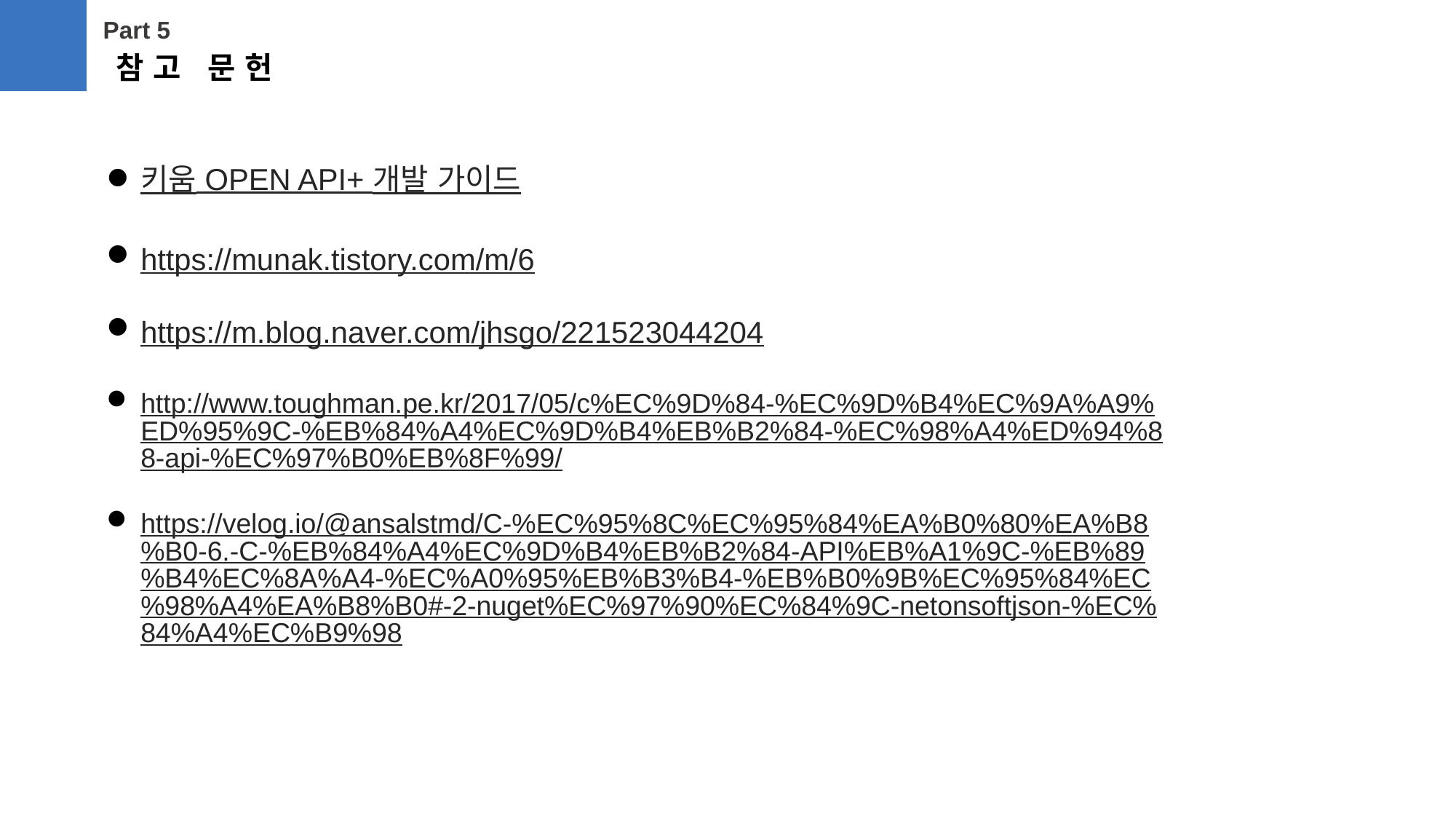

Part 5
참고 문헌
키움 OPEN API+ 개발 가이드

https://munak.tistory.com/m/6

https://m.blog.naver.com/jhsgo/221523044204

http://www.toughman.pe.kr/2017/05/c%EC%9D%84-%EC%9D%B4%EC%9A%A9%ED%95%9C-%EB%84%A4%EC%9D%B4%EB%B2%84-%EC%98%A4%ED%94%88-api-%EC%97%B0%EB%8F%99/

https://velog.io/@ansalstmd/C-%EC%95%8C%EC%95%84%EA%B0%80%EA%B8%B0-6.-C-%EB%84%A4%EC%9D%B4%EB%B2%84-API%EB%A1%9C-%EB%89%B4%EC%8A%A4-%EC%A0%95%EB%B3%B4-%EB%B0%9B%EC%95%84%EC%98%A4%EA%B8%B0#-2-nuget%EC%97%90%EC%84%9C-netonsoftjson-%EC%84%A4%EC%B9%98